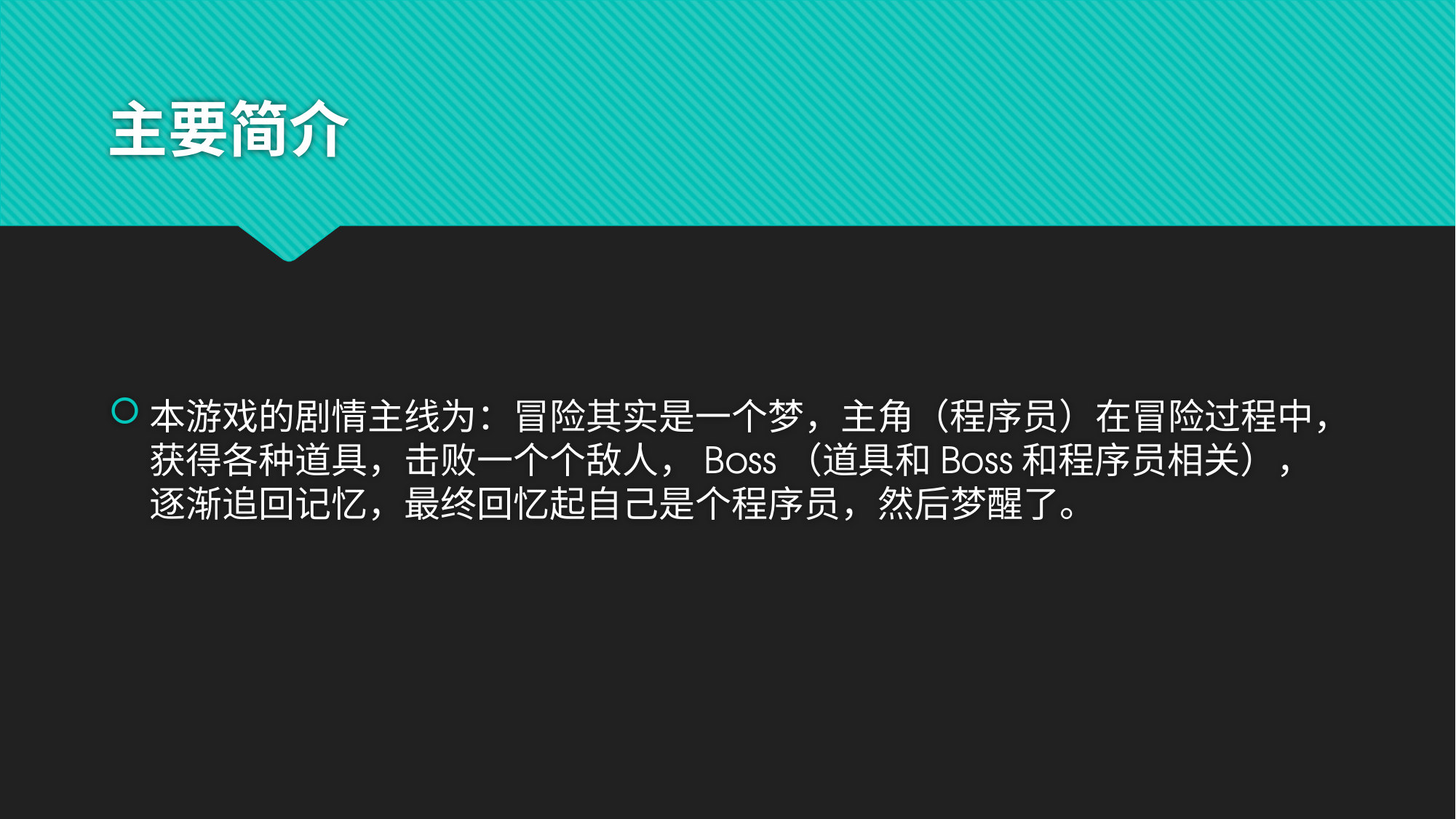

# 主要简介
本游戏的剧情主线为：冒险其实是一个梦，主角（程序员）在冒险过程中，获得各种道具，击败一个个敌人，Boss（道具和Boss和程序员相关），逐渐追回记忆，最终回忆起自己是个程序员，然后梦醒了。